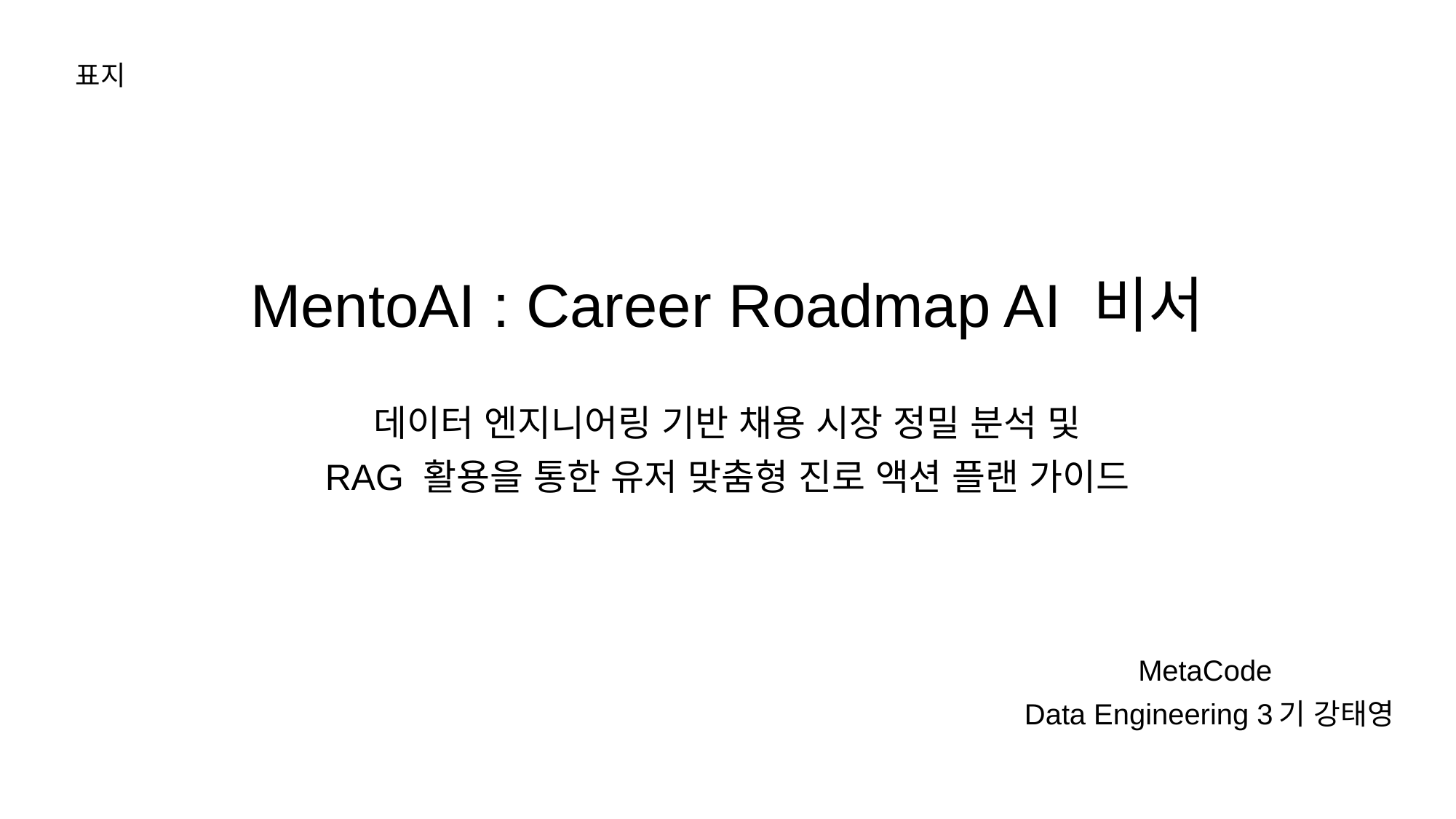

표지
# MentoAI : Career Roadmap AI 비서
데이터 엔지니어링 기반 채용 시장 정밀 분석 및
RAG 활용을 통한 유저 맞춤형 진로 액션 플랜 가이드
MetaCode
Data Engineering 3기 강태영